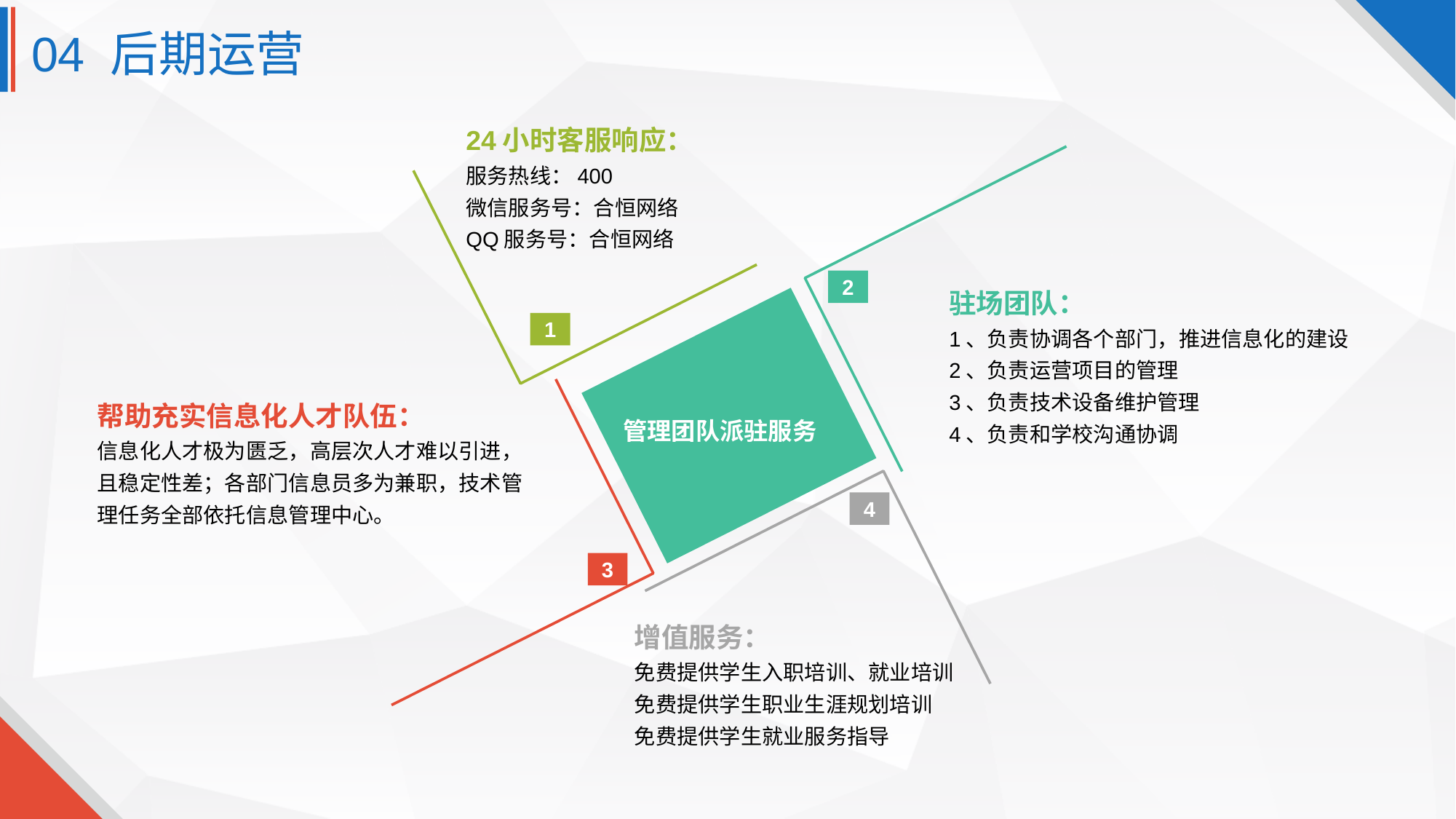

04 后期运营

24小时客服响应：
服务热线：400
微信服务号：合恒网络
QQ服务号：合恒网络

2
驻场团队：
1、负责协调各个部门，推进信息化的建设
2、负责运营项目的管理
3、负责技术设备维护管理
4、负责和学校沟通协调
1

帮助充实信息化人才队伍：
信息化人才极为匮乏，高层次人才难以引进，且稳定性差；各部门信息员多为兼职，技术管理任务全部依托信息管理中心。

管理团队派驻服务
4

3
增值服务：
免费提供学生入职培训、就业培训
免费提供学生职业生涯规划培训
免费提供学生就业服务指导